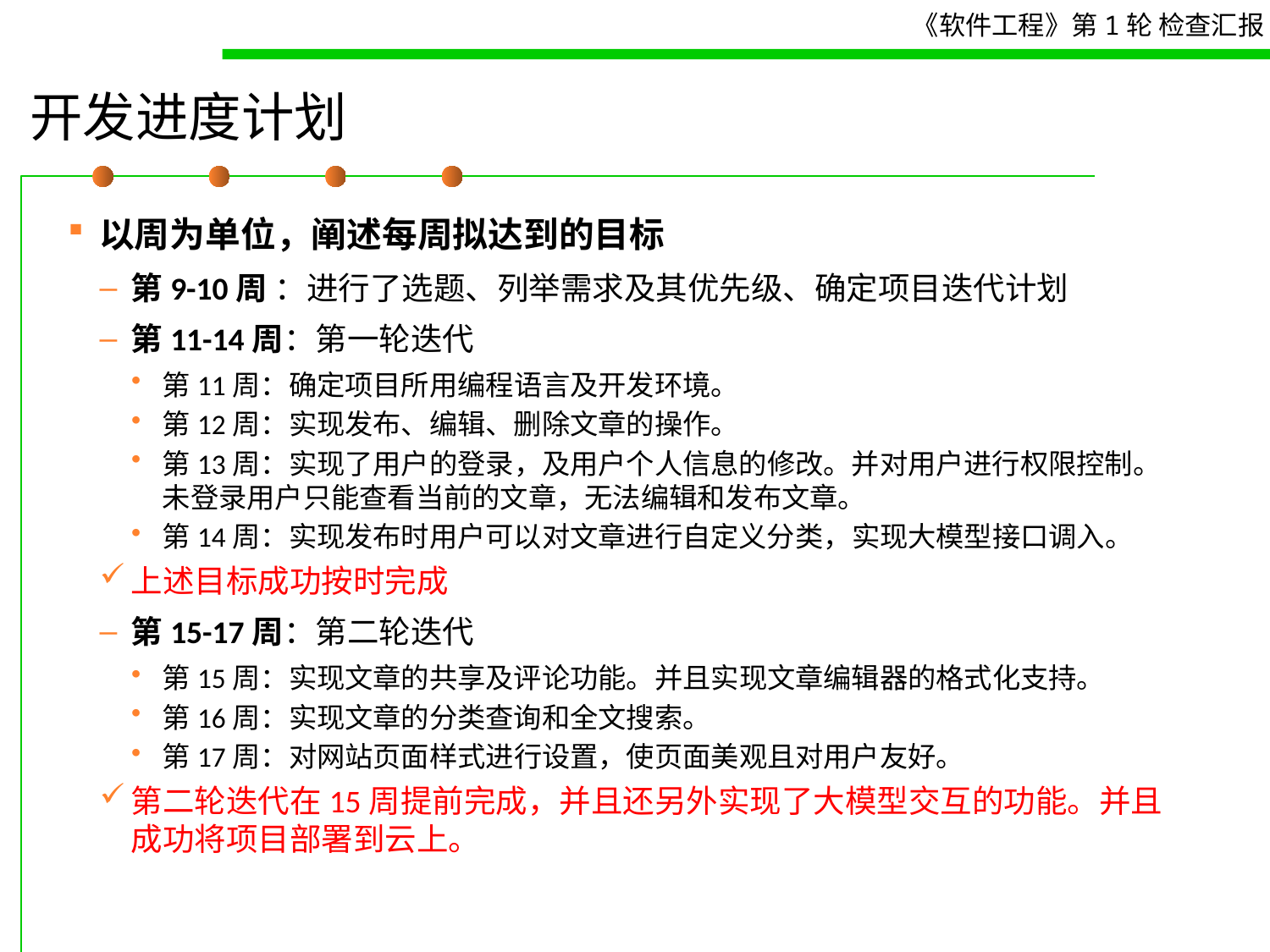

# 开发进度计划
以周为单位，阐述每周拟达到的目标
第9-10周 ：进行了选题、列举需求及其优先级、确定项目迭代计划
第11-14周：第一轮迭代
第11周：确定项目所用编程语言及开发环境。
第12周：实现发布、编辑、删除文章的操作。
第13周：实现了用户的登录，及用户个人信息的修改。并对用户进行权限控制。未登录用户只能查看当前的文章，无法编辑和发布文章。
第14周：实现发布时用户可以对文章进行自定义分类，实现大模型接口调入。
上述目标成功按时完成
第15-17周：第二轮迭代
第15周：实现文章的共享及评论功能。并且实现文章编辑器的格式化支持。
第16周：实现文章的分类查询和全文搜索。
第17周：对网站页面样式进行设置，使页面美观且对用户友好。
第二轮迭代在15周提前完成，并且还另外实现了大模型交互的功能。并且成功将项目部署到云上。